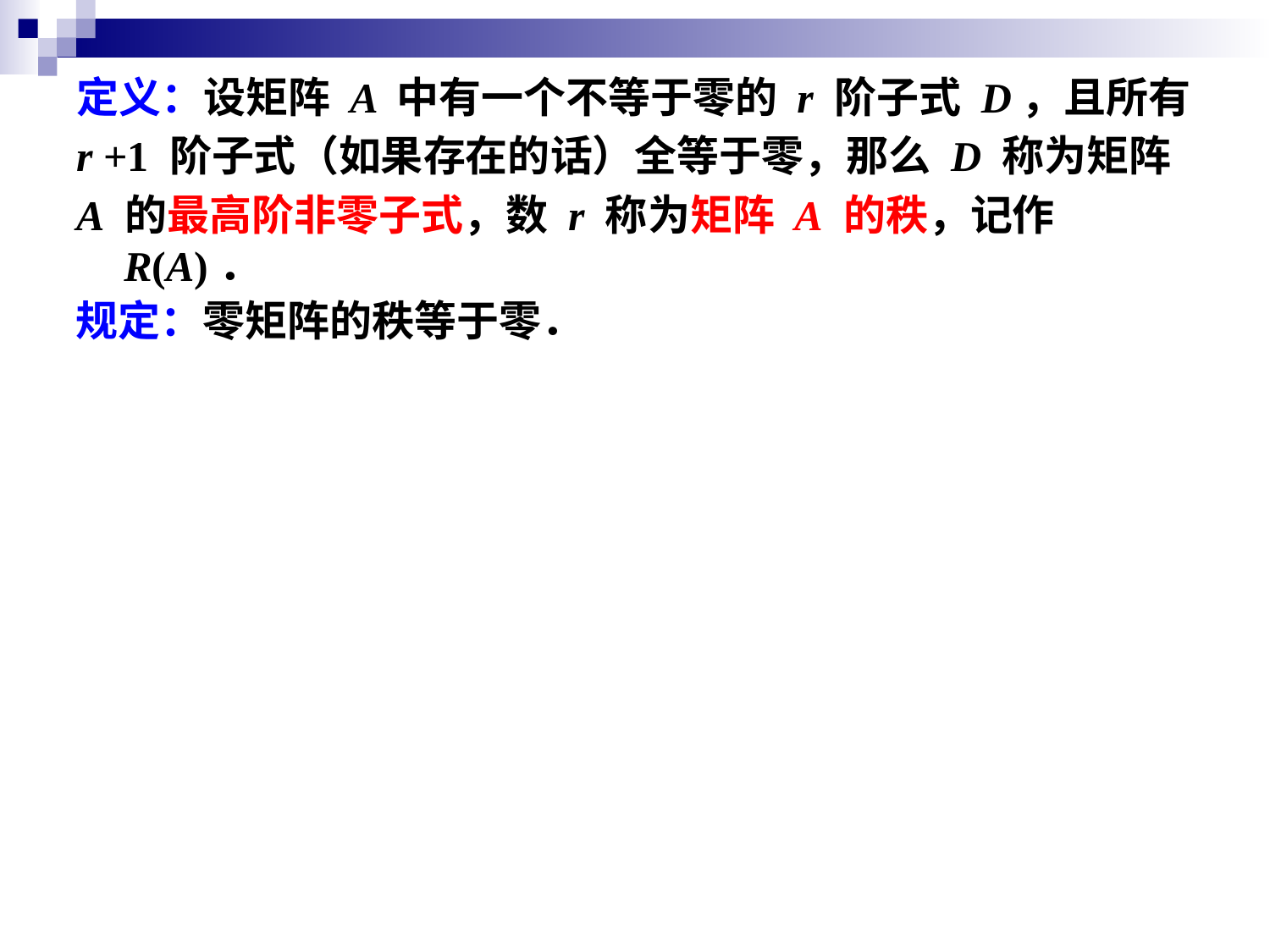

定义：设矩阵 A 中有一个不等于零的 r 阶子式 D，且所有
r +1 阶子式（如果存在的话）全等于零，那么 D 称为矩阵
A 的最高阶非零子式，数 r 称为矩阵 A 的秩，记作 R(A)．
规定：零矩阵的秩等于零．